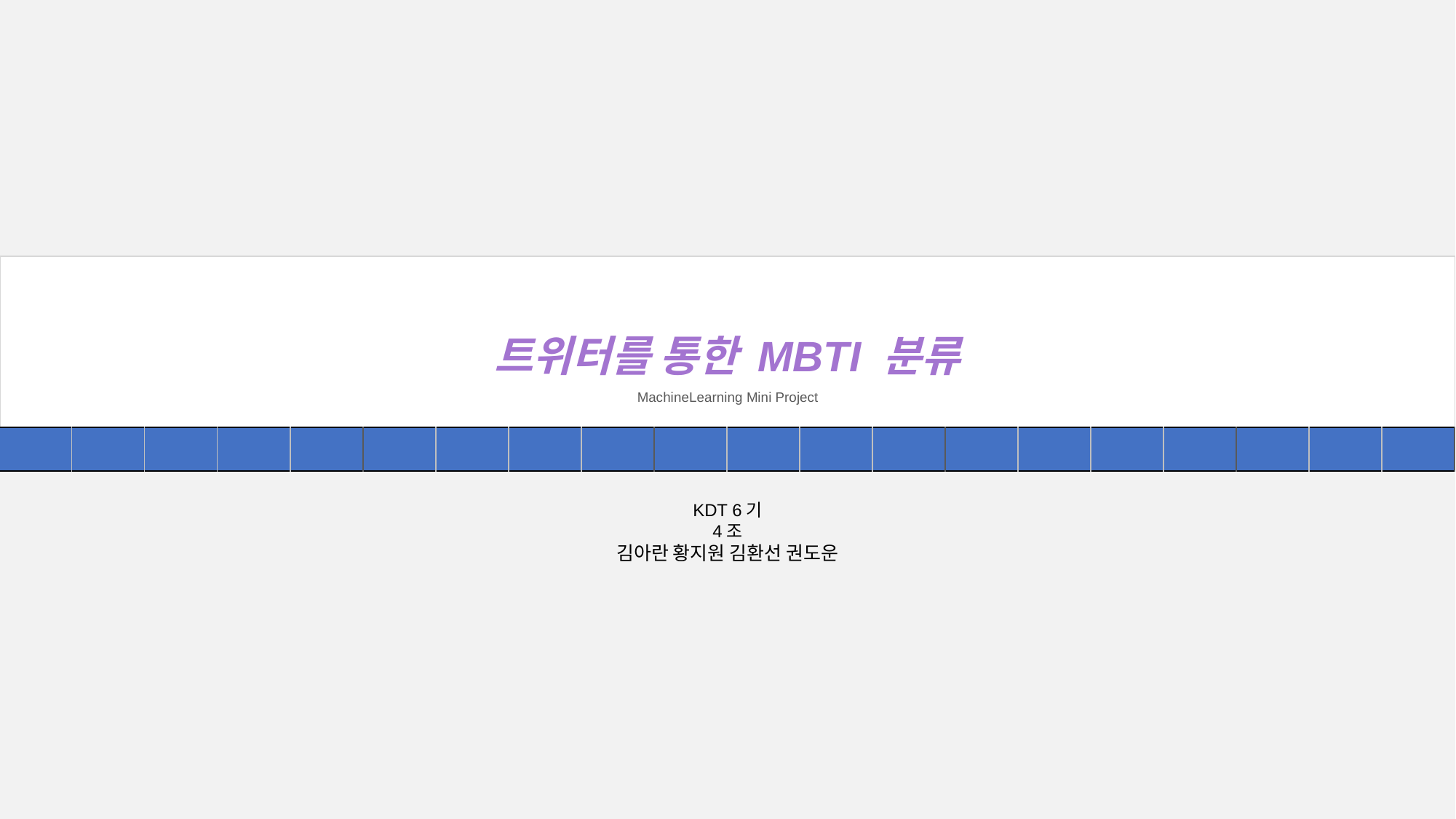

트위터를 통한 MBTI 분류
MachineLearning Mini Project
|  |  |  |  |  |  |  |  |  |  |  |  |  |  |  |  |  |  |  |  |
| --- | --- | --- | --- | --- | --- | --- | --- | --- | --- | --- | --- | --- | --- | --- | --- | --- | --- | --- | --- |
KDT 6기
4조
김아란 황지원 김환선 권도운